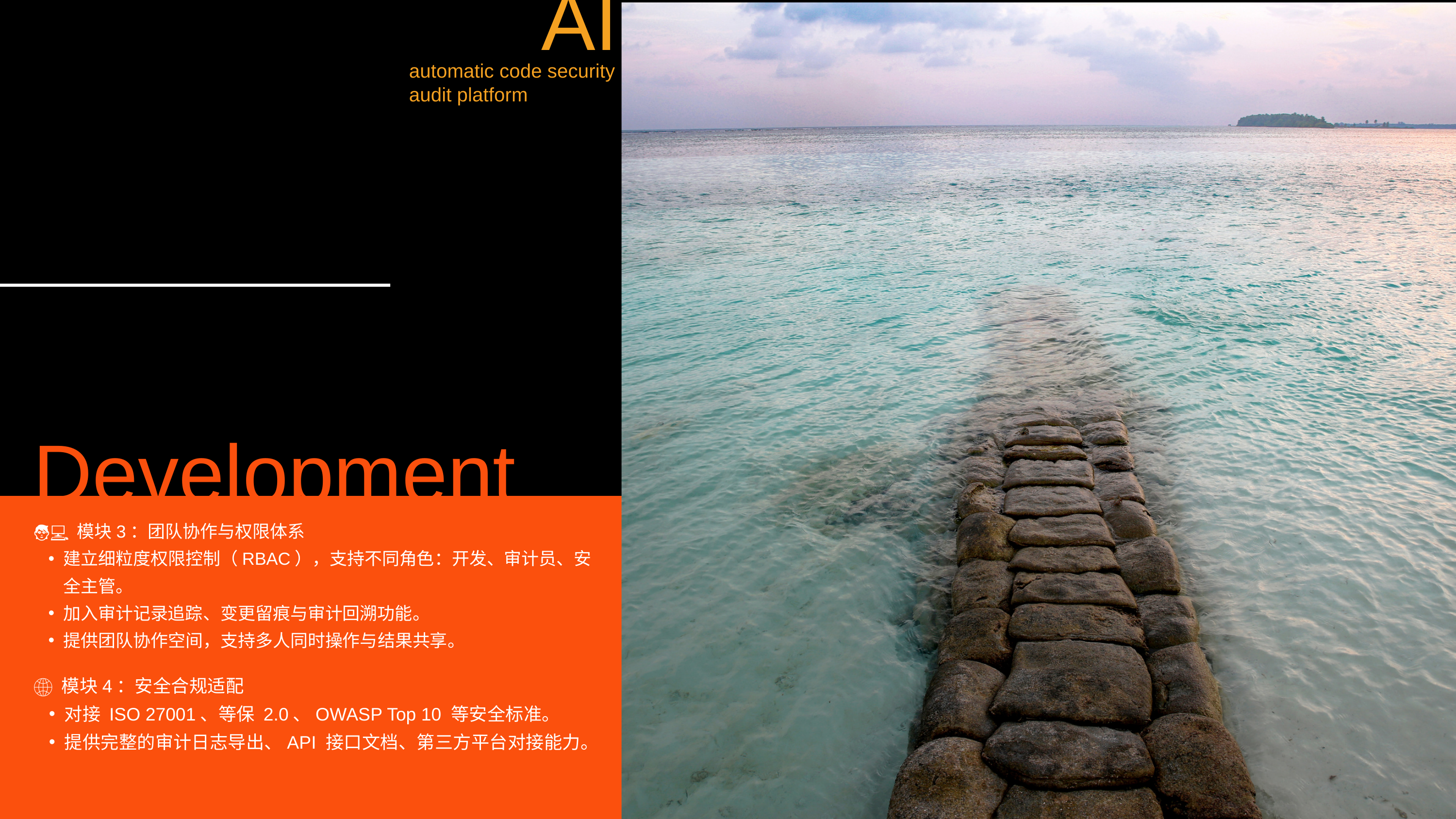

AI

automatic code security audit platform

Development

🧑‍💻 模块3：团队协作与权限体系
建立细粒度权限控制（RBAC），支持不同角色：开发、审计员、安全主管。
加入审计记录追踪、变更留痕与审计回溯功能。
提供团队协作空间，支持多人同时操作与结果共享。
🌐 模块4：安全合规适配
对接 ISO 27001、等保 2.0、OWASP Top 10 等安全标准。
提供完整的审计日志导出、API 接口文档、第三方平台对接能力。